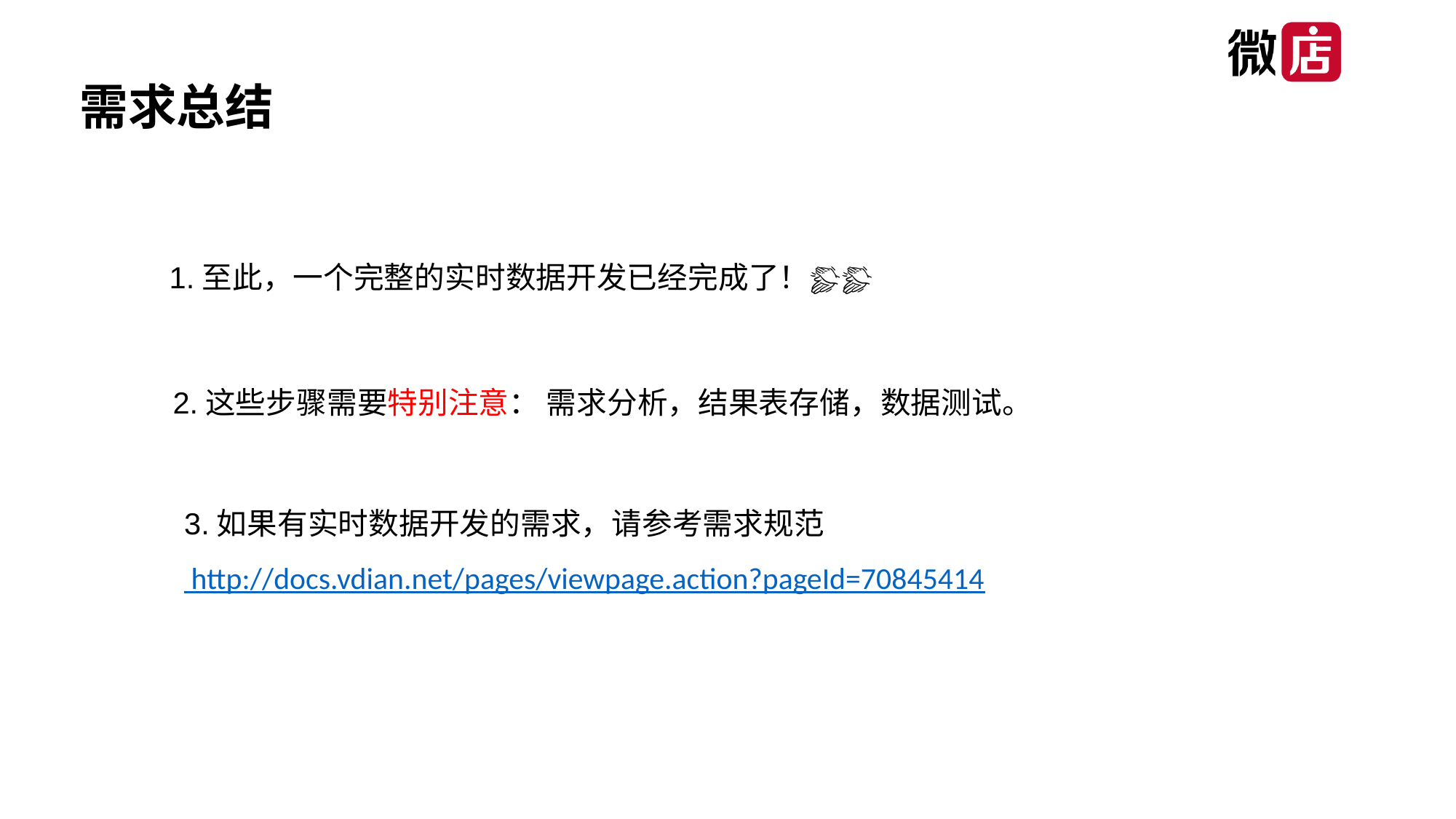

需求总结
1.至此，一个完整的实时数据开发已经完成了！👏👏
2.这些步骤需要特别注意： 需求分析，结果表存储，数据测试。
3.如果有实时数据开发的需求，请参考需求规范
 http://docs.vdian.net/pages/viewpage.action?pageId=70845414